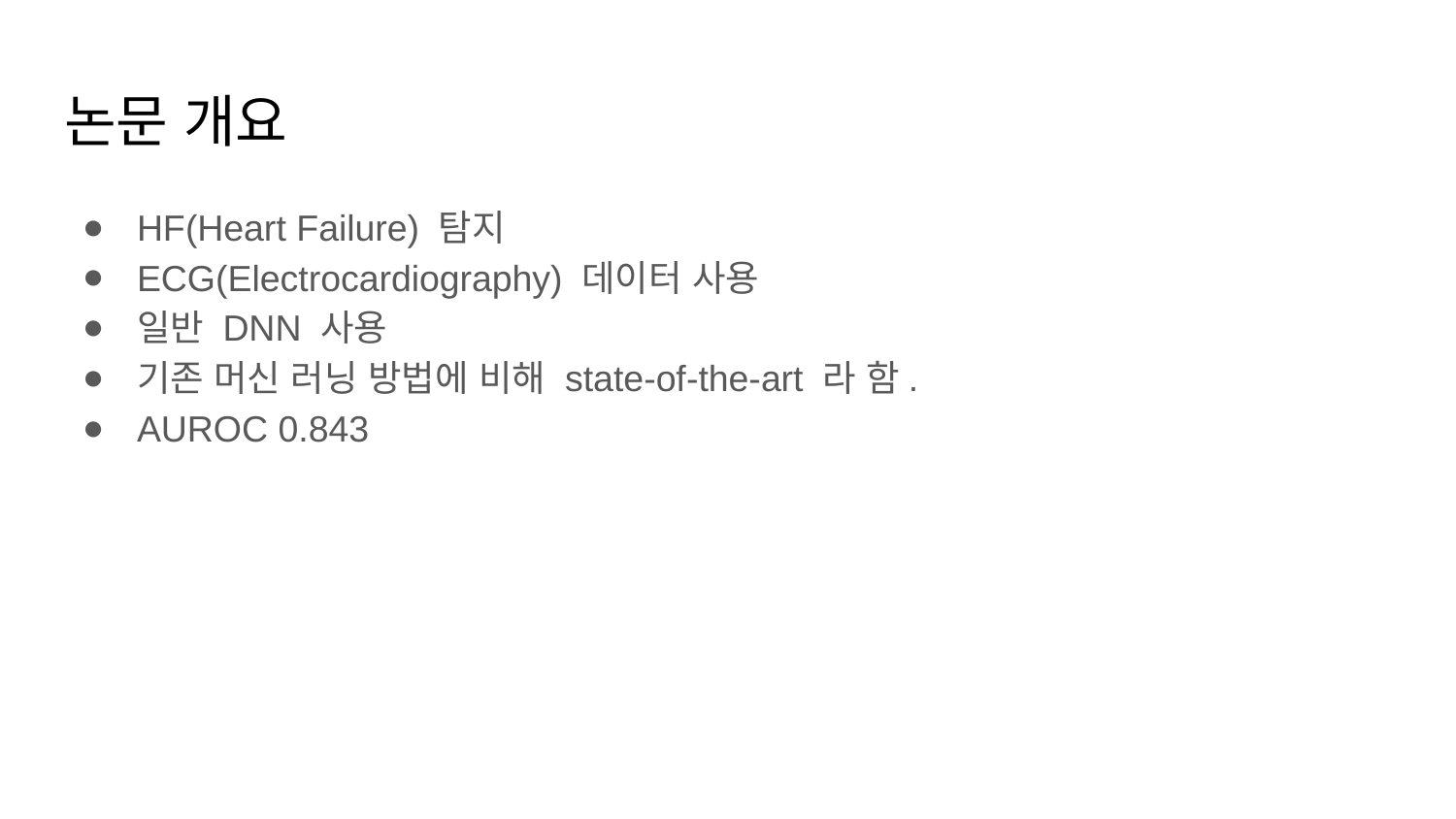

# 논문 개요
HF(Heart Failure) 탐지
ECG(Electrocardiography) 데이터 사용
일반 DNN 사용
기존 머신 러닝 방법에 비해 state-of-the-art 라 함.
AUROC 0.843